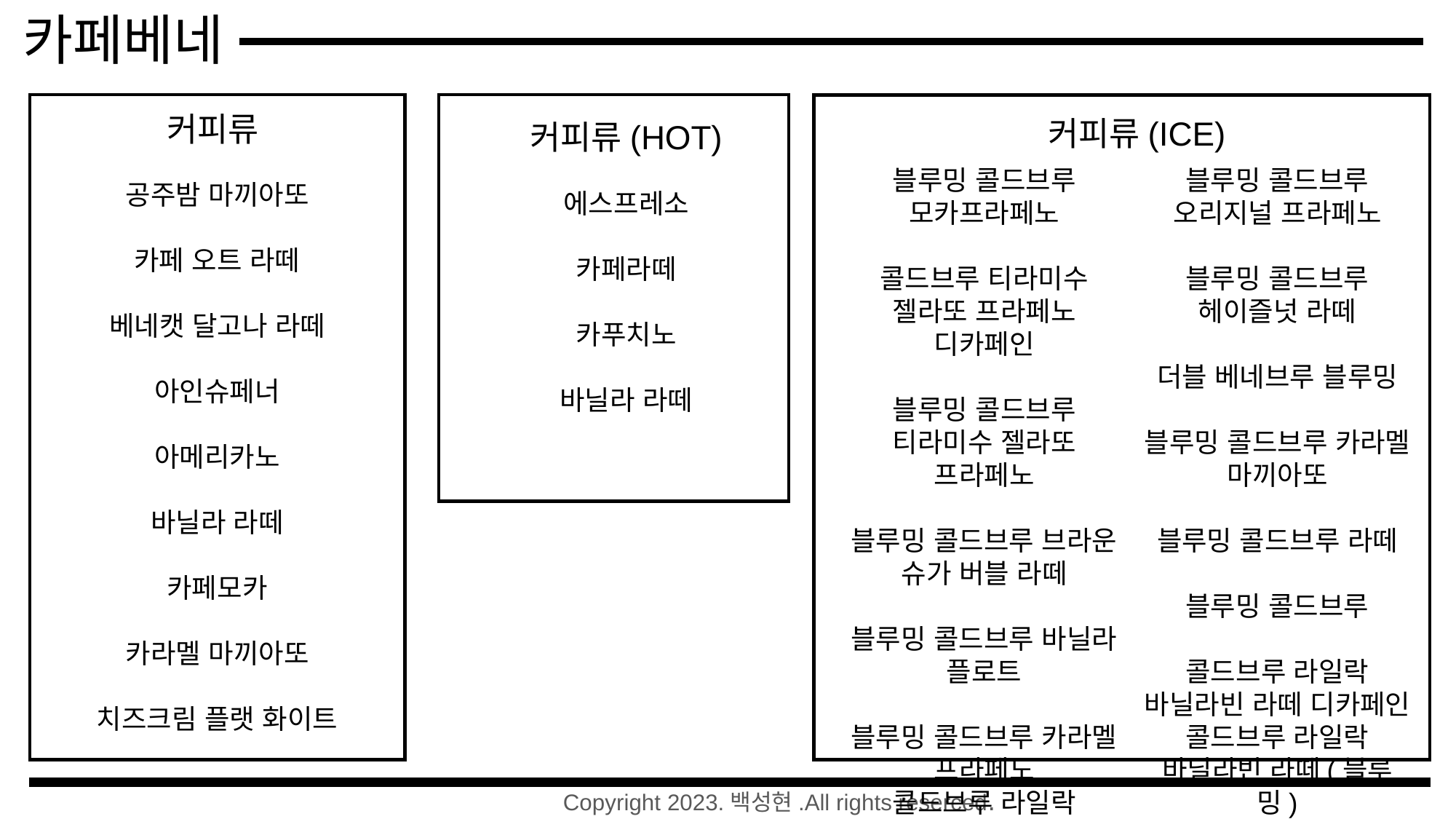

카페베네

커피류
커피류(ICE)
커피류(HOT)
블루밍 콜드브루 모카프라페노

콜드브루 티라미수 젤라또 프라페노 디카페인

블루밍 콜드브루 티라미수 젤라또 프라페노

블루밍 콜드브루 브라운 슈가 버블 라떼

블루밍 콜드브루 바닐라 플로트

블루밍 콜드브루 카라멜 프라페노
콜드브루 라일락 바닐라빈 라떼(시그니처)
블루밍 콜드브루 오리지널 프라페노

블루밍 콜드브루 헤이즐넛 라떼

더블 베네브루 블루밍

블루밍 콜드브루 카라멜 마끼아또

블루밍 콜드브루 라떼

블루밍 콜드브루

콜드브루 라일락 바닐라빈 라떼 디카페인
콜드브루 라일락 바닐라빈 라떼(블루밍)
공주밤 마끼아또

카페 오트 라떼

베네캣 달고나 라떼

아인슈페너

아메리카노

바닐라 라떼

카페모카

카라멜 마끼아또

치즈크림 플랫 화이트
에스프레소

카페라떼

카푸치노

바닐라 라떼

Copyright 2023.백성현.All rights reserced.